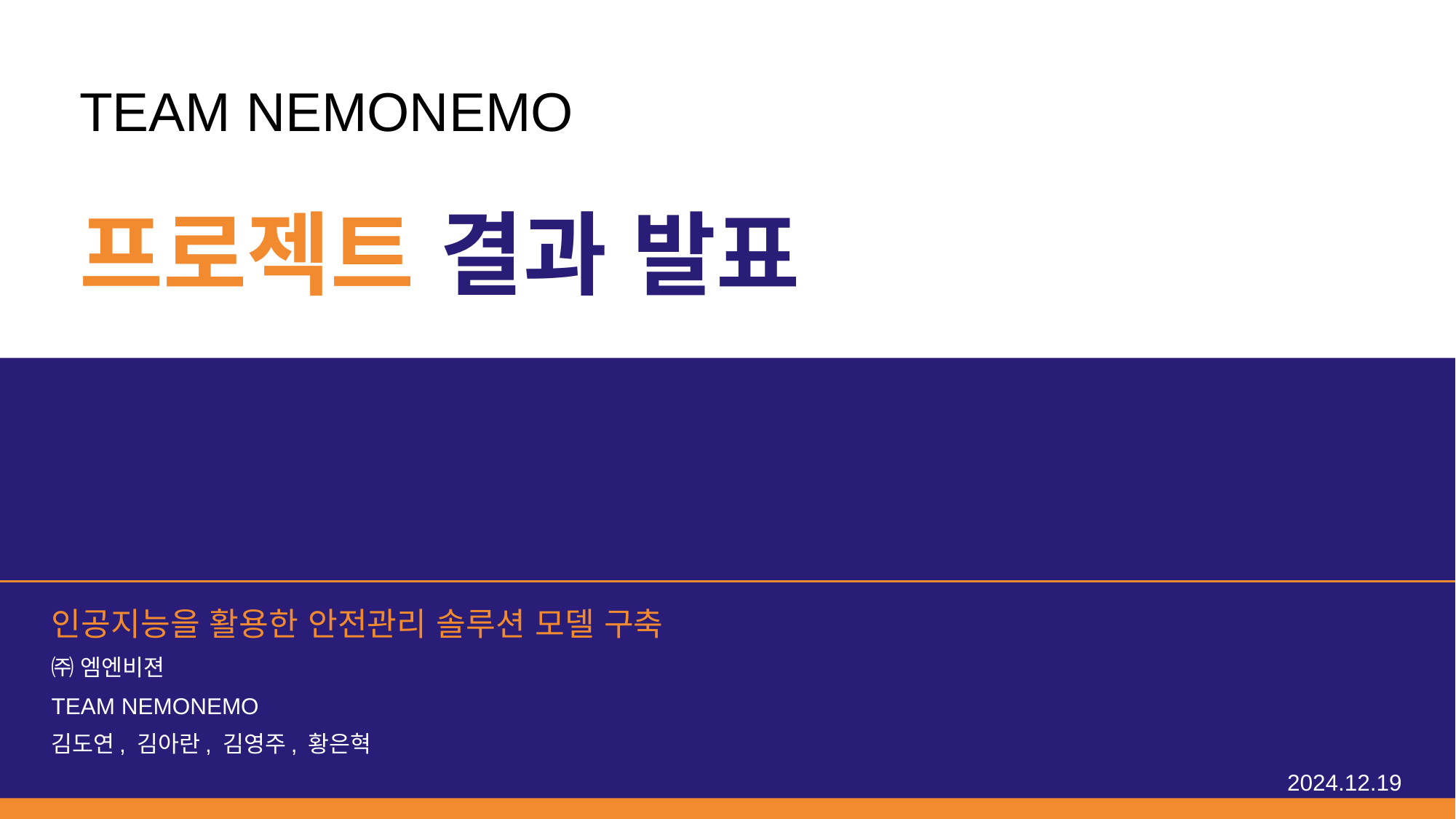

# TEAM NEMONEMO 프로젝트 결과 발표

인공지능을 활용한 안전관리 솔루션 모델 구축
㈜ 엠엔비젼
TEAM NEMONEMO
김도연, 김아란, 김영주, 황은혁
2024.12.19